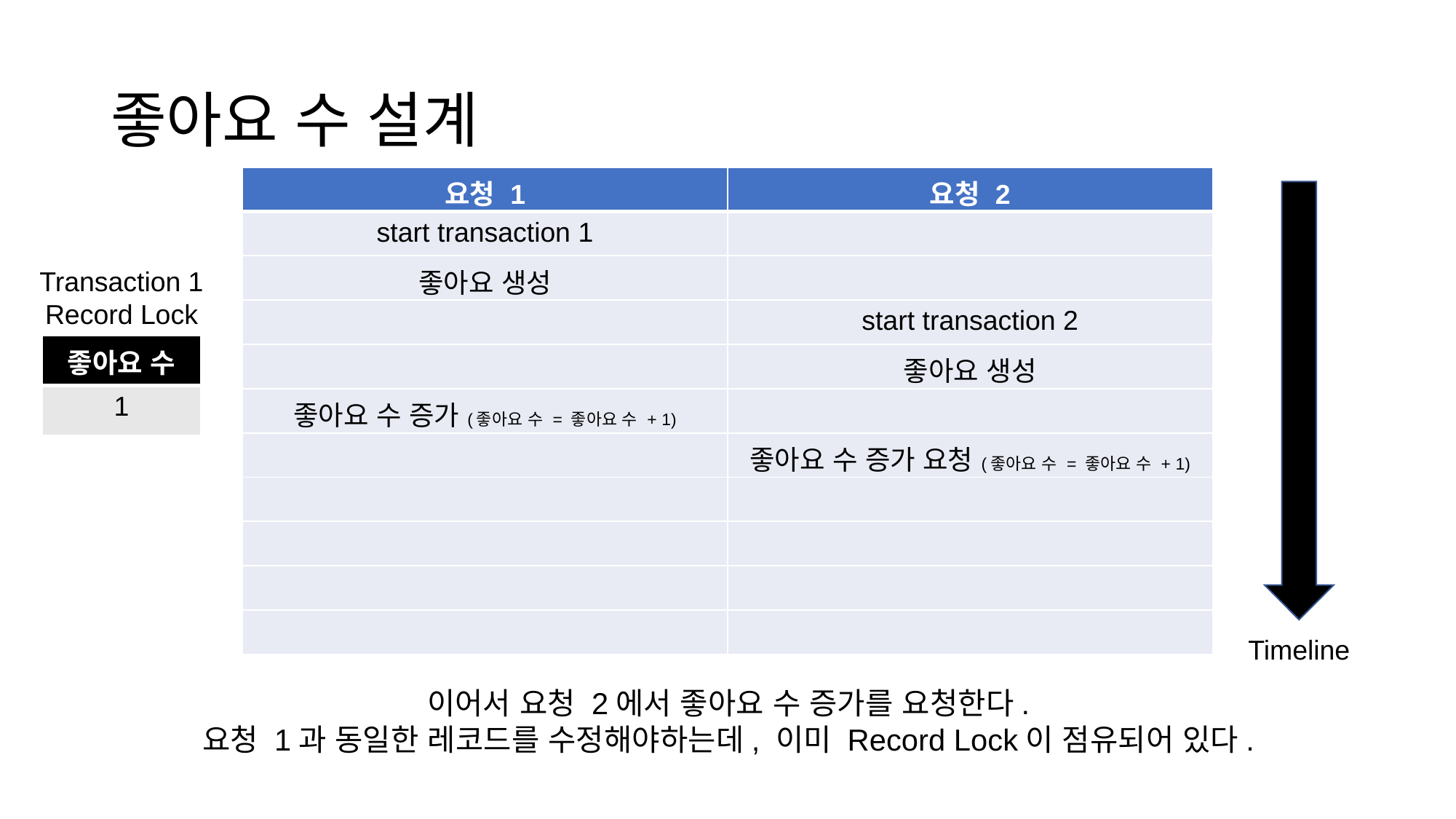

# 좋아요 수 설계
| 요청 1 | 요청 2 |
| --- | --- |
| start transaction 1 |  |
| 좋아요 생성 |  |
|  | start transaction 2 |
|  | 좋아요 생성 |
| 좋아요 수 증가(좋아요 수 = 좋아요 수 + 1) |  |
|  | 좋아요 수 증가 요청(좋아요 수 = 좋아요 수 + 1) |
|  |  |
|  |  |
|  |  |
|  |  |

Transaction 1
Record Lock
| 좋아요 수 |
| --- |
| 1 |
Timeline
이어서 요청 2에서 좋아요 수 증가를 요청한다.
요청 1과 동일한 레코드를 수정해야하는데, 이미 Record Lock이 점유되어 있다.